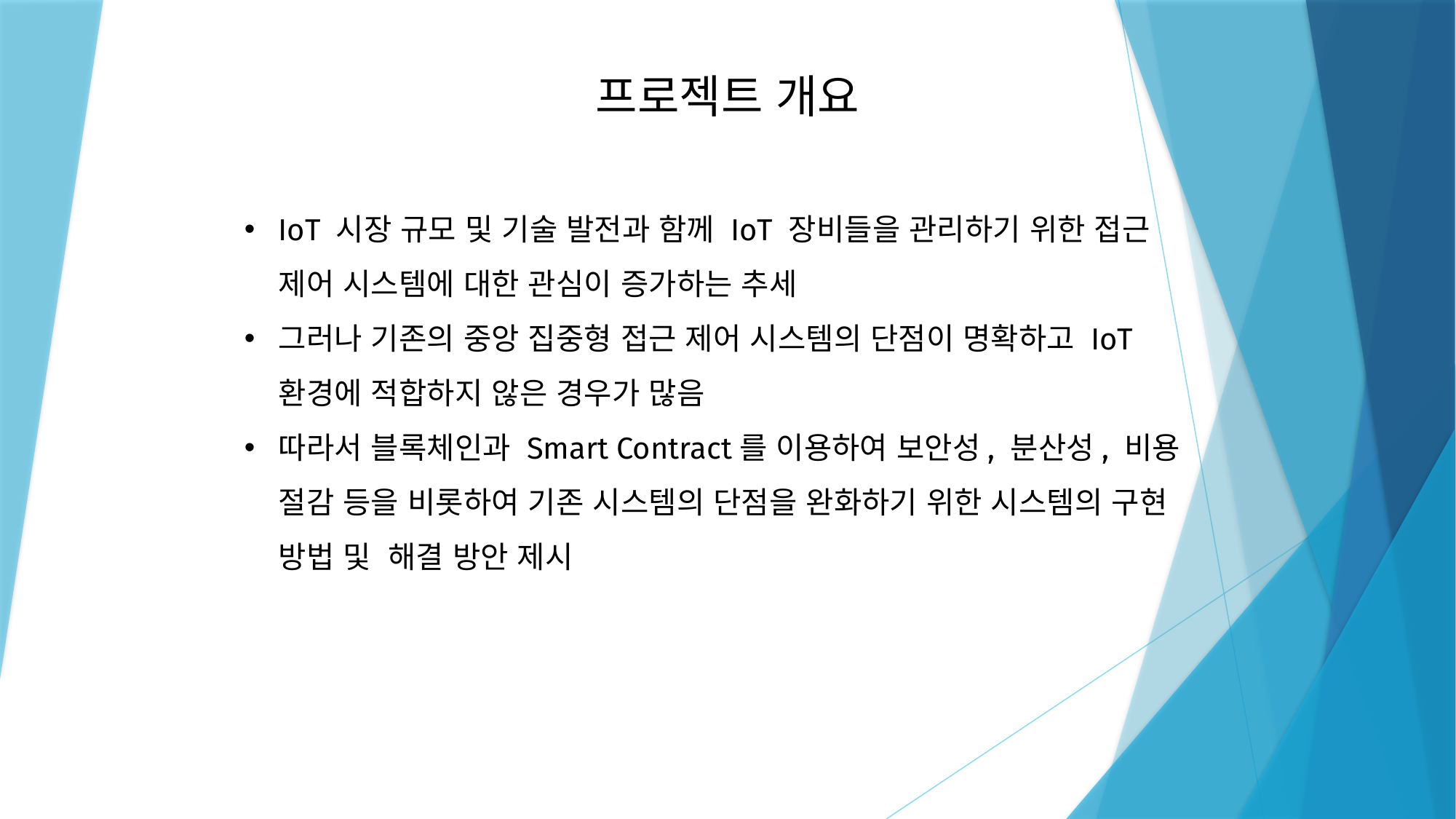

프로젝트 개요
IoT 시장 규모 및 기술 발전과 함께 IoT 장비들을 관리하기 위한 접근 제어 시스템에 대한 관심이 증가하는 추세
그러나 기존의 중앙 집중형 접근 제어 시스템의 단점이 명확하고 IoT 환경에 적합하지 않은 경우가 많음
따라서 블록체인과 Smart Contract를 이용하여 보안성, 분산성, 비용 절감 등을 비롯하여 기존 시스템의 단점을 완화하기 위한 시스템의 구현 방법 및  해결 방안 제시